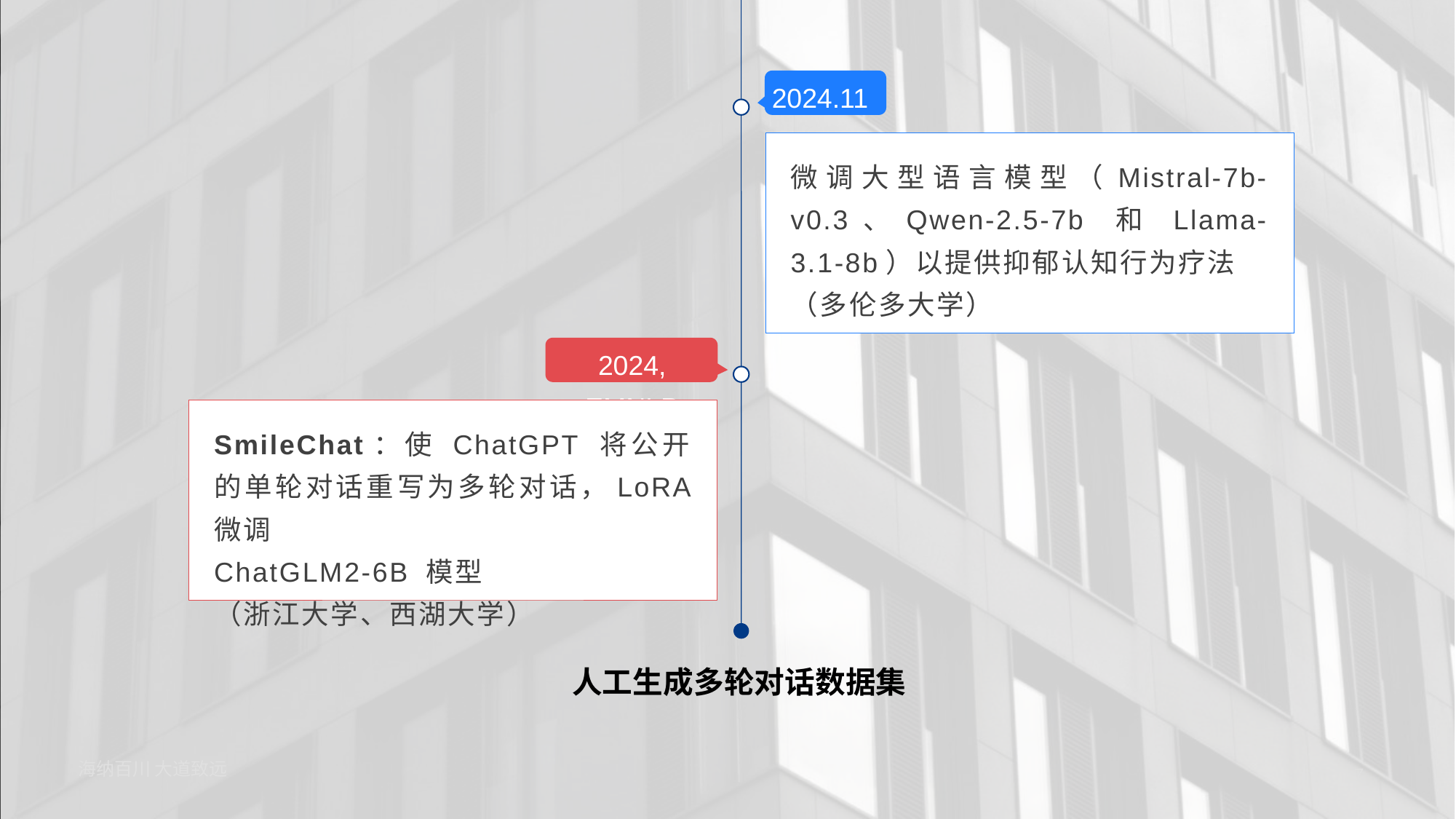

2024.11

微调大型语言模型（Mistral-7b-v0.3、Qwen-2.5-7b 和 Llama-3.1-8b）以提供抑郁认知行为疗法
（多伦多大学）
2024, EMNLP

SmileChat：使 ChatGPT 将公开的单轮对话重写为多轮对话，LoRA 微调
ChatGLM2-6B 模型
（浙江大学、西湖大学）

人工生成多轮对话数据集
海纳百川 大道致远
7